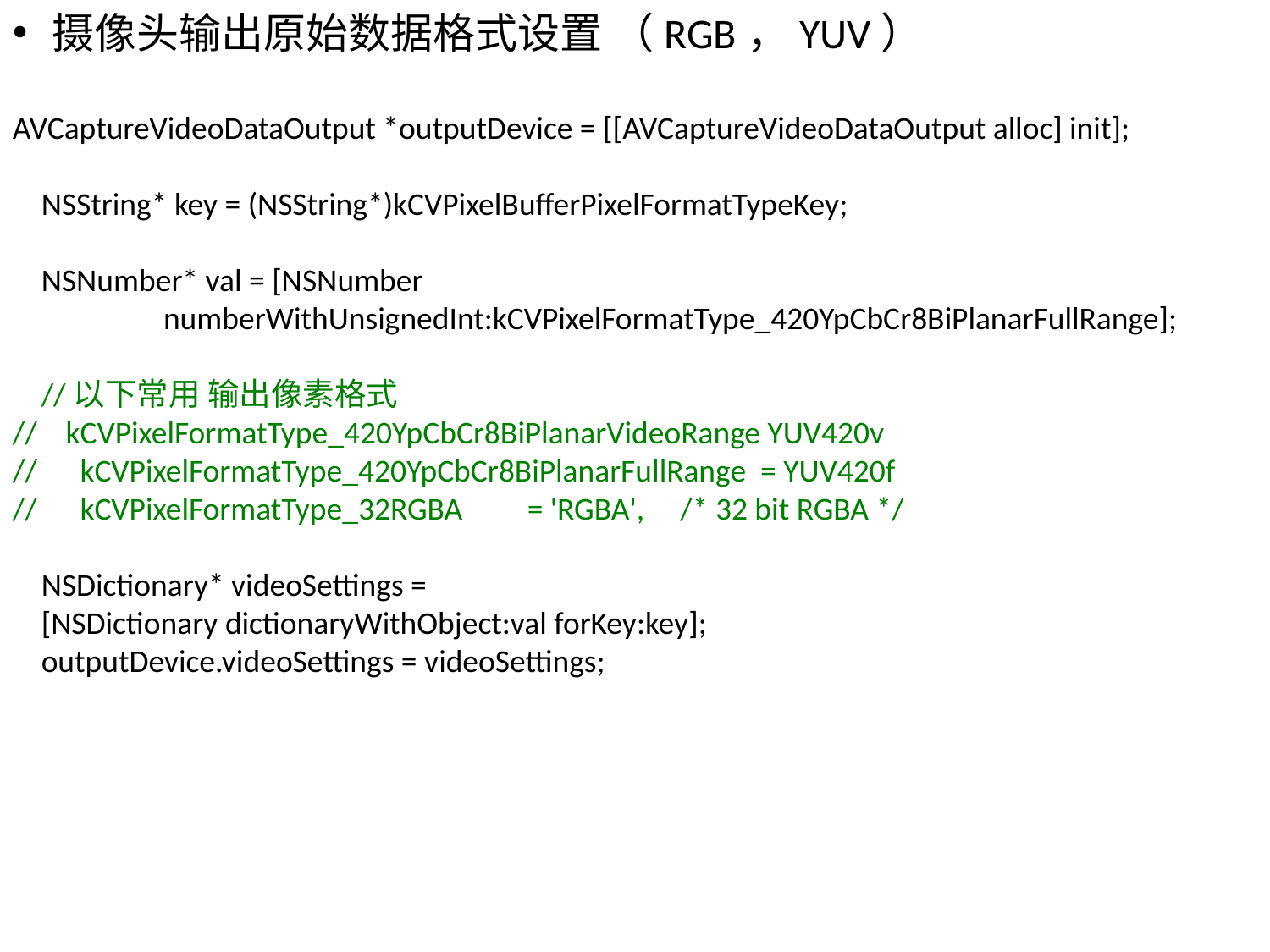

摄像头输出原始数据格式设置 （RGB，YUV）

AVCaptureVideoDataOutput *outputDevice = [[AVCaptureVideoDataOutput alloc] init];

    NSString* key = (NSString*)kCVPixelBufferPixelFormatTypeKey;

    NSNumber* val = [NSNumber
                     numberWithUnsignedInt:kCVPixelFormatType_420YpCbCr8BiPlanarFullRange];

    //以下常用 输出像素格式
//    kCVPixelFormatType_420YpCbCr8BiPlanarVideoRange YUV420v
//      kCVPixelFormatType_420YpCbCr8BiPlanarFullRange  = YUV420f
//      kCVPixelFormatType_32RGBA         = 'RGBA',     /* 32 bit RGBA */

    NSDictionary* videoSettings =
    [NSDictionary dictionaryWithObject:val forKey:key];
    outputDevice.videoSettings = videoSettings;